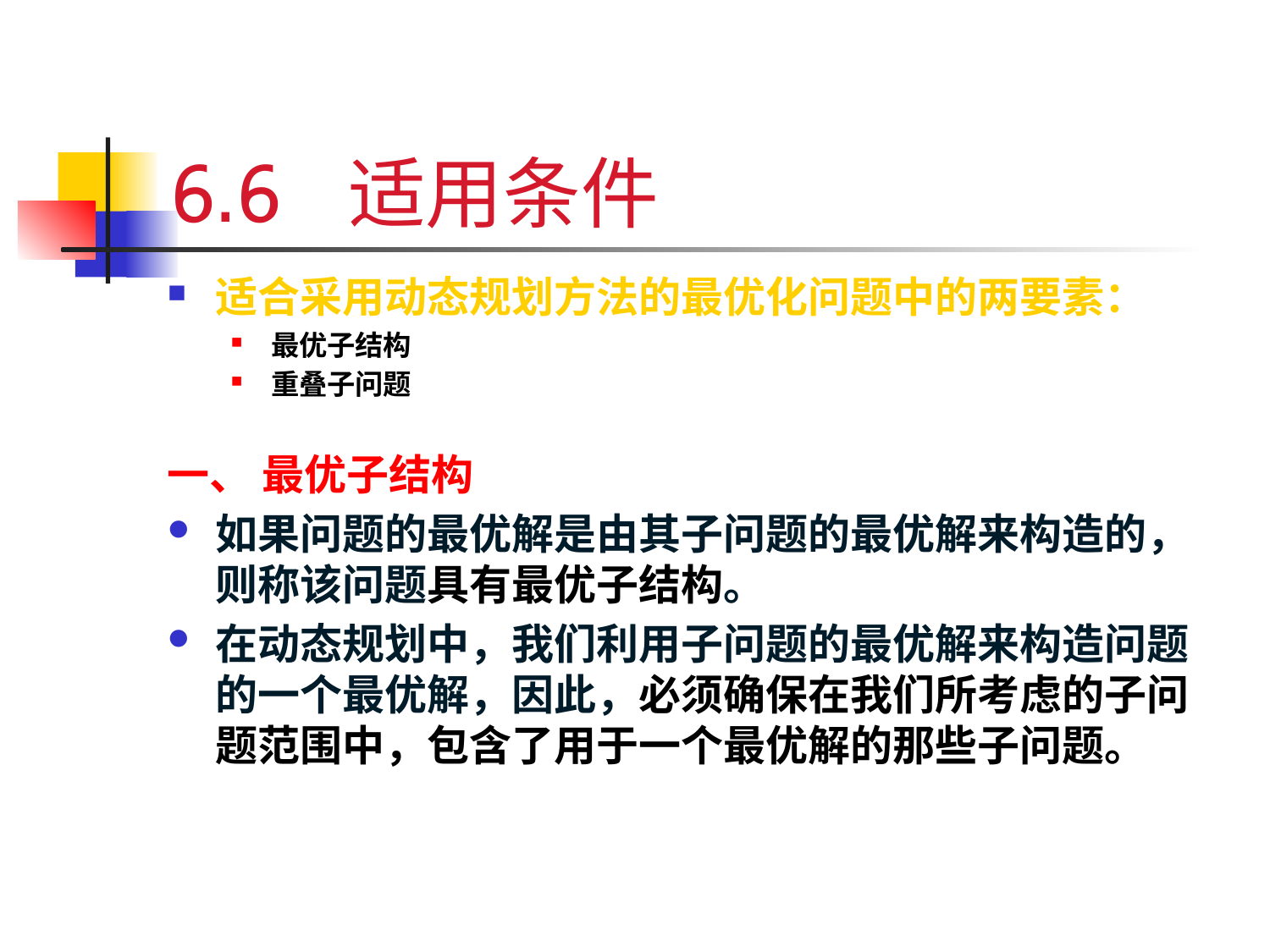

# 6.6  适用条件
适合采用动态规划方法的最优化问题中的两要素：
最优子结构
重叠子问题

一、 最优子结构
如果问题的最优解是由其子问题的最优解来构造的，则称该问题具有最优子结构。
在动态规划中，我们利用子问题的最优解来构造问题的一个最优解，因此，必须确保在我们所考虑的子问题范围中，包含了用于一个最优解的那些子问题。